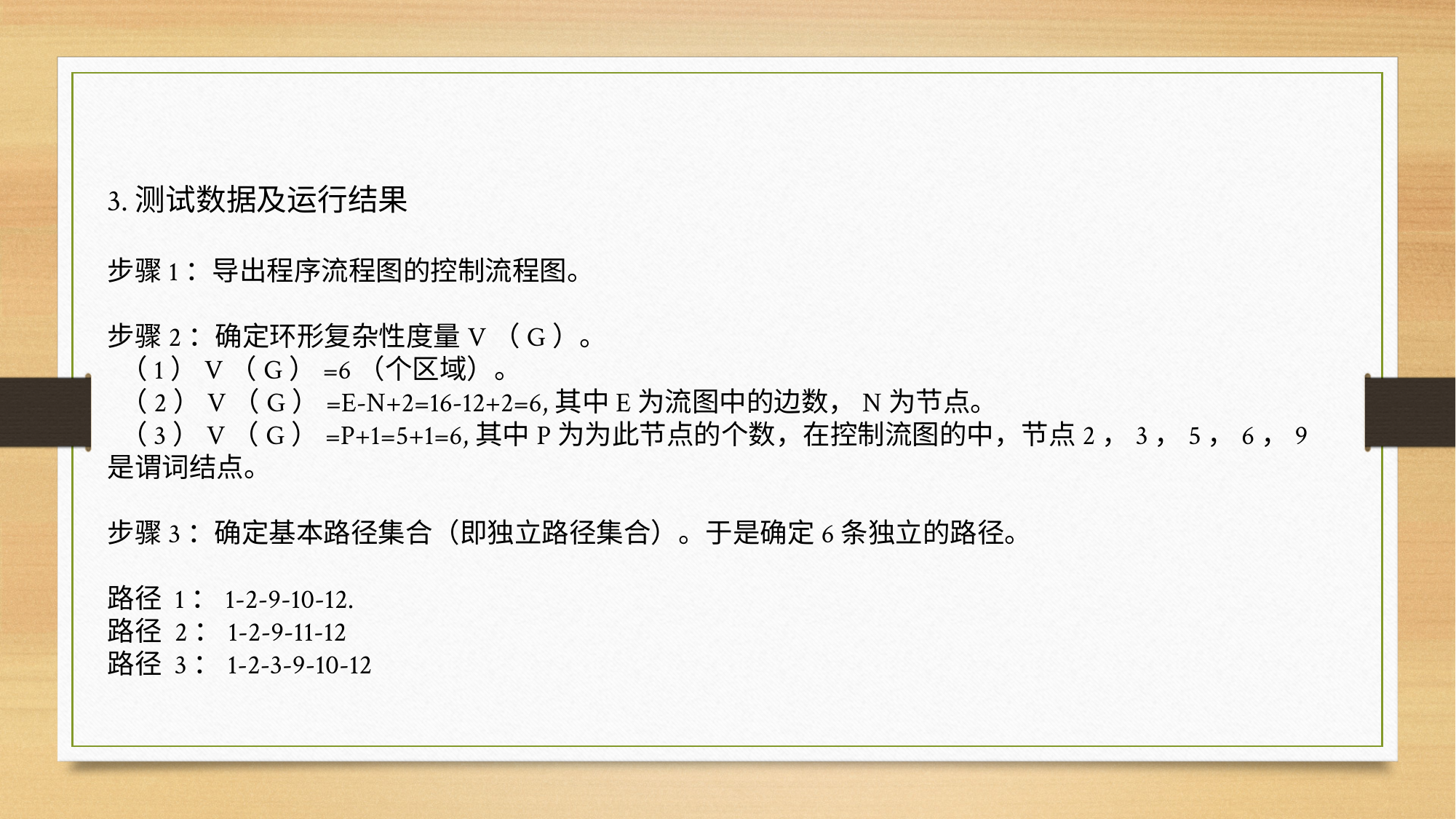

3.测试数据及运行结果

步骤1：导出程序流程图的控制流程图。

步骤2：确定环形复杂性度量V（G）。
 （1）V（G）=6（个区域）。
 （2）V（G）=E-N+2=16-12+2=6,其中E为流图中的边数，N为节点。
 （3）V（G）=P+1=5+1=6,其中P为为此节点的个数，在控制流图的中，节点2，3，5，6，9是谓词结点。

步骤3：确定基本路径集合（即独立路径集合）。于是确定6条独立的路径。

路径 1：1-2-9-10-12.
路径 2：1-2-9-11-12
路径 3：1-2-3-9-10-12